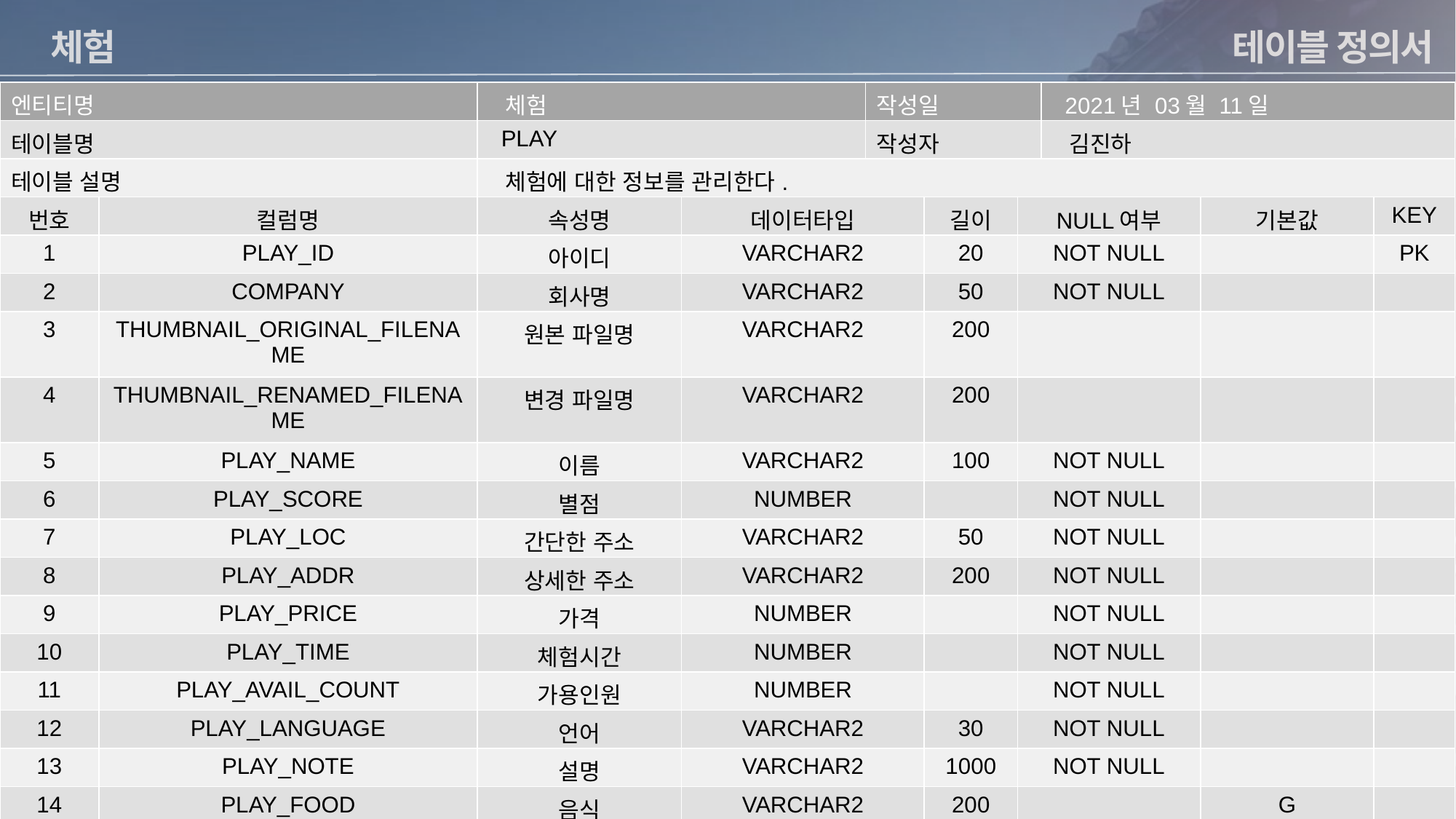

테이블 정의서
체험
| 엔티티명 |  | 체험 |  | 작성일 |  |  | 2021년 03월 11일 |  | 2021년 03월 11일 |
| --- | --- | --- | --- | --- | --- | --- | --- | --- | --- |
| 테이블명 |  | PLAY |  | 작성자 |  |  | 김진하 |  |  |
| 테이블 설명 |  | 체험에 대한 정보를 관리한다. |  |  |  |  |  |  |  |
| 번호 | 컬럼명 | 속성명 | 데이터타입 | NULL여부 | 길이 | NULL여부 | 기본값 | 기본값 | KEY |
| 1 | PLAY\_ID | 아이디 | VARCHAR2 | NOT NULL | 20 | NOT NULL |  |  | PK |
| 2 | COMPANY | 회사명 | VARCHAR2 |  | 50 | NOT NULL |  |  |  |
| 3 | THUMBNAIL\_ORIGINAL\_FILENAME | 원본 파일명 | VARCHAR2 |  | 200 |  |  |  |  |
| 4 | THUMBNAIL\_RENAMED\_FILENAME | 변경 파일명 | VARCHAR2 |  | 200 |  |  |  |  |
| 5 | PLAY\_NAME | 이름 | VARCHAR2 |  | 100 | NOT NULL |  |  |  |
| 6 | PLAY\_SCORE | 별점 | NUMBER |  |  | NOT NULL |  |  |  |
| 7 | PLAY\_LOC | 간단한 주소 | VARCHAR2 |  | 50 | NOT NULL |  |  |  |
| 8 | PLAY\_ADDR | 상세한 주소 | VARCHAR2 |  | 200 | NOT NULL |  |  |  |
| 9 | PLAY\_PRICE | 가격 | NUMBER |  |  | NOT NULL |  |  |  |
| 10 | PLAY\_TIME | 체험시간 | NUMBER |  |  | NOT NULL |  |  |  |
| 11 | PLAY\_AVAIL\_COUNT | 가용인원 | NUMBER |  |  | NOT NULL |  |  |  |
| 12 | PLAY\_LANGUAGE | 언어 | VARCHAR2 |  | 30 | NOT NULL |  |  |  |
| 13 | PLAY\_NOTE | 설명 | VARCHAR2 |  | 1000 | NOT NULL |  |  |  |
| 14 | PLAY\_FOOD | 음식 | VARCHAR2 |  | 200 |  |  | G |  |
| 15 | PLAY\_EQUIPMENT | 준비물 | VARCHAR2 |  | 200 |  |  |  |  |
| 16 | PLAY\_TRANSPORT | 오시는 길 | VARCHAR2 |  | 200 |  |  |  |  |
| 17 | PLAY\_DEL\_FLAG | 삭제 여부 | CHAR |  | 1 |  |  | N |  |
ERD구조 (논리) 최대한 크게 넣어주세요